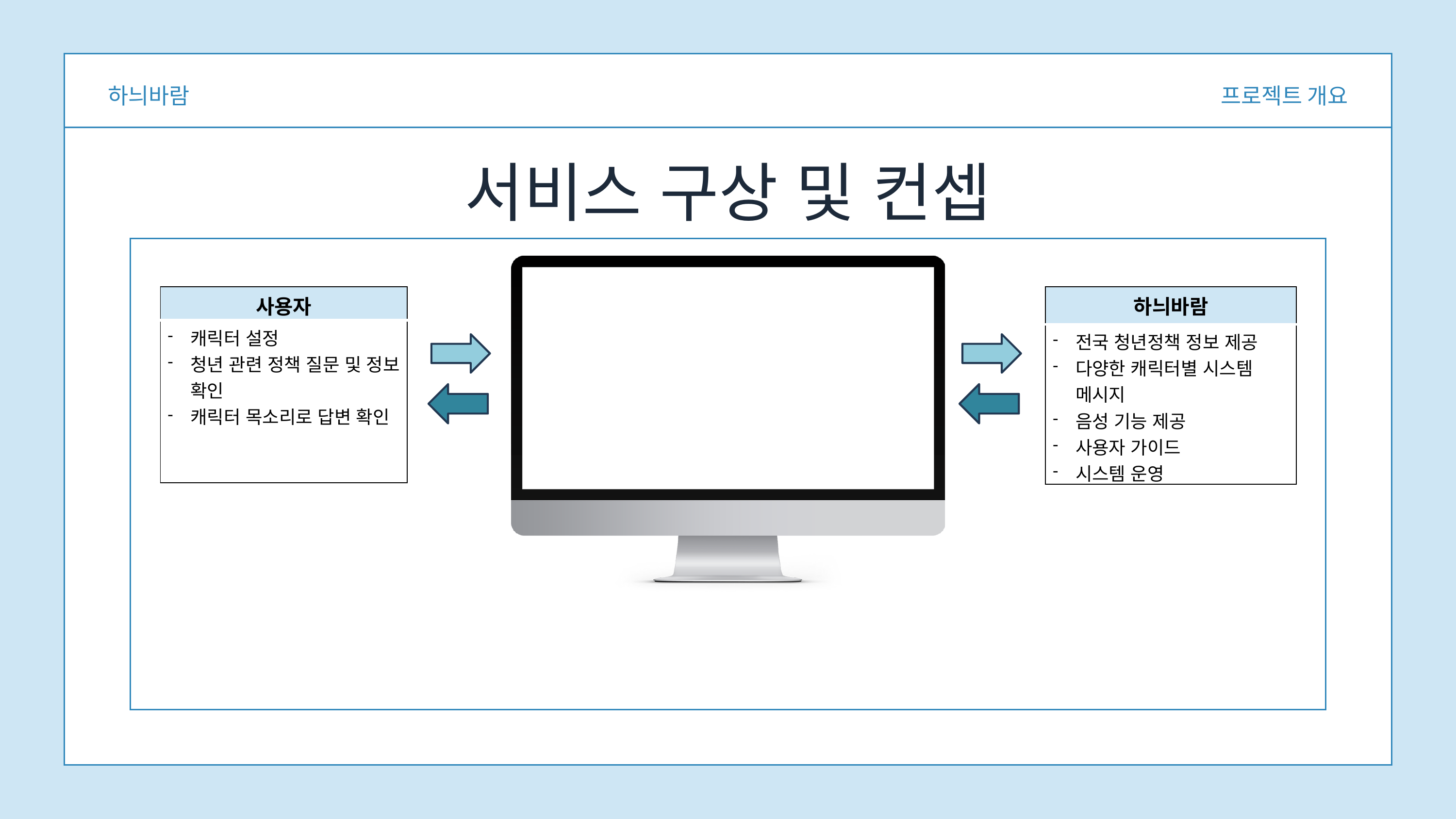

하늬바람
프로젝트 개요

서비스 구상 및 컨셉

| 하늬바람 |
| --- |
| 전국 청년정책 정보 제공 다양한 캐릭터별 시스템 메시지 음성 기능 제공 사용자 가이드 시스템 운영 |
| 사용자 |
| --- |
| 캐릭터 설정 청년 관련 정책 질문 및 정보 확인 캐릭터 목소리로 답변 확인 |